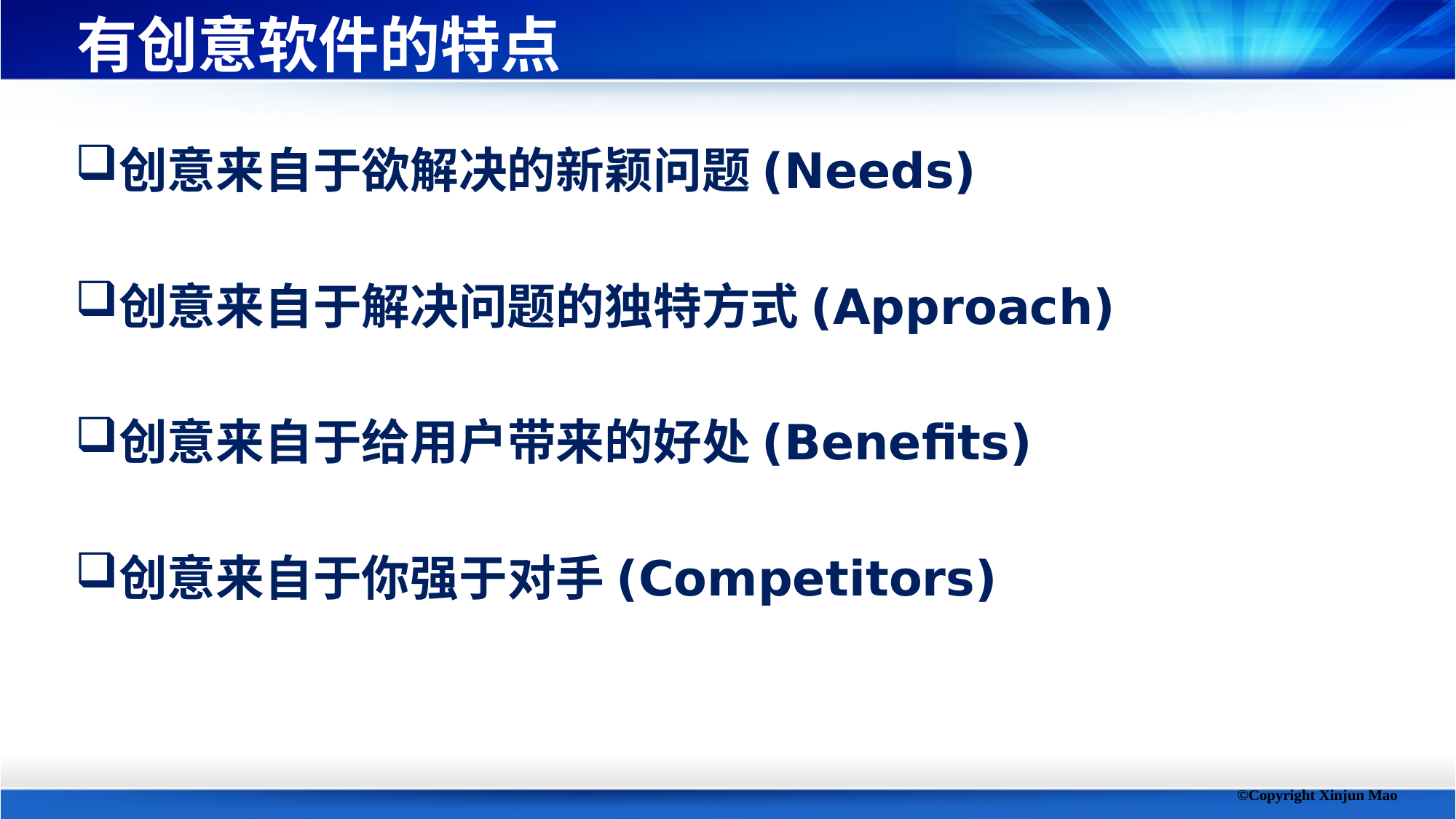

# 有创意软件的特点
创意来自于欲解决的新颖问题(Needs)

创意来自于解决问题的独特方式(Approach)

创意来自于给用户带来的好处(Benefits)

创意来自于你强于对手(Competitors)
©Copyright Xinjun Mao
30